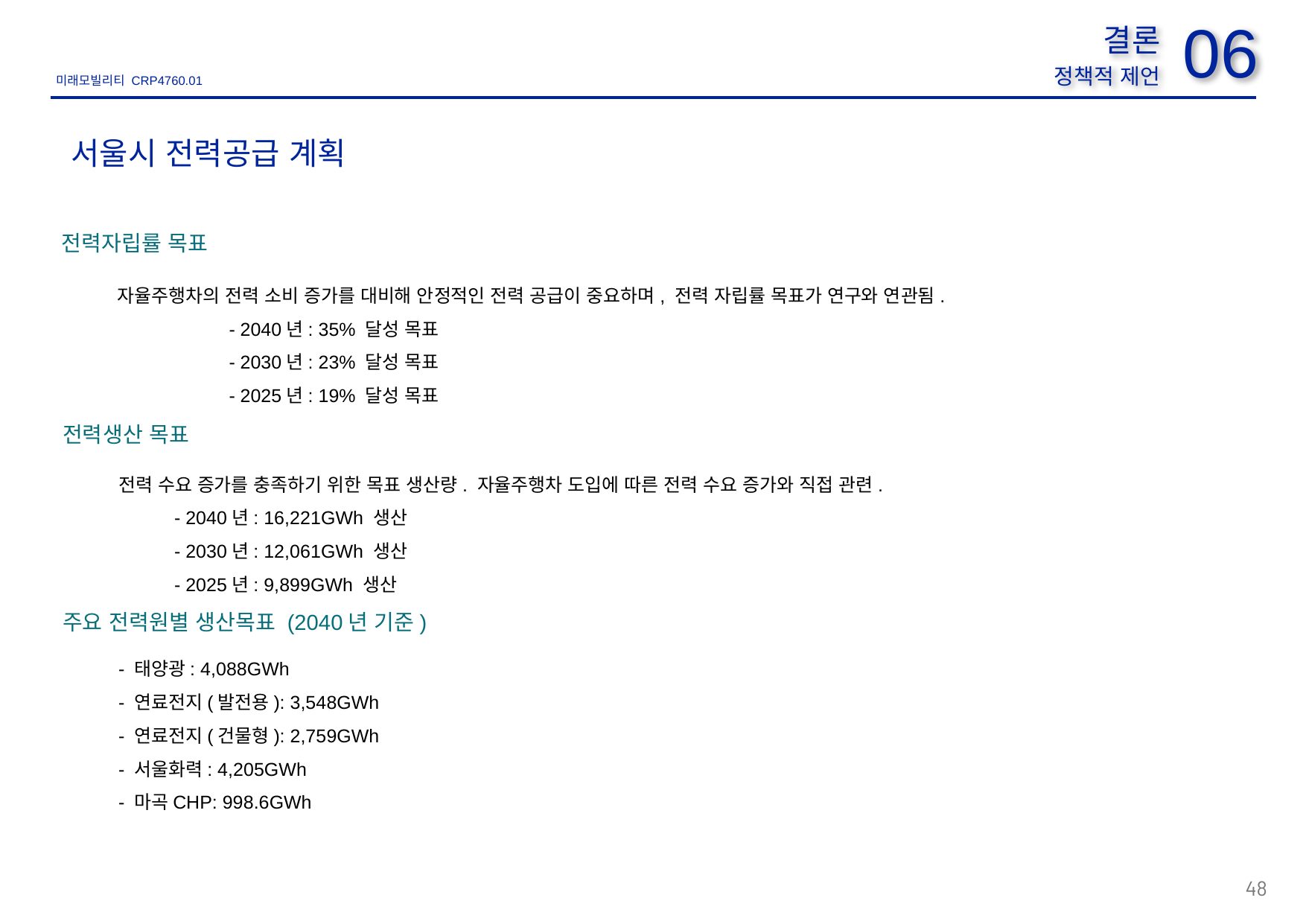

사진 대상지가 아닌 검토범위가 들어간 사진으로 교체
06
결론
정책적 제언
서울시 전력공급 계획
전력자립률 목표
자율주행차의 전력 소비 증가를 대비해 안정적인 전력 공급이 중요하며, 전력 자립률 목표가 연구와 연관됨.
	- 2040년: 35% 달성 목표
	- 2030년: 23% 달성 목표
	- 2025년: 19% 달성 목표
전력생산 목표
전력 수요 증가를 충족하기 위한 목표 생산량. 자율주행차 도입에 따른 전력 수요 증가와 직접 관련.
- 2040년: 16,221GWh 생산
- 2030년: 12,061GWh 생산
- 2025년: 9,899GWh 생산
주요 전력원별 생산목표 (2040년 기준)
- 태양광: 4,088GWh
- 연료전지(발전용): 3,548GWh
- 연료전지(건물형): 2,759GWh
- 서울화력: 4,205GWh
- 마곡CHP: 998.6GWh
48